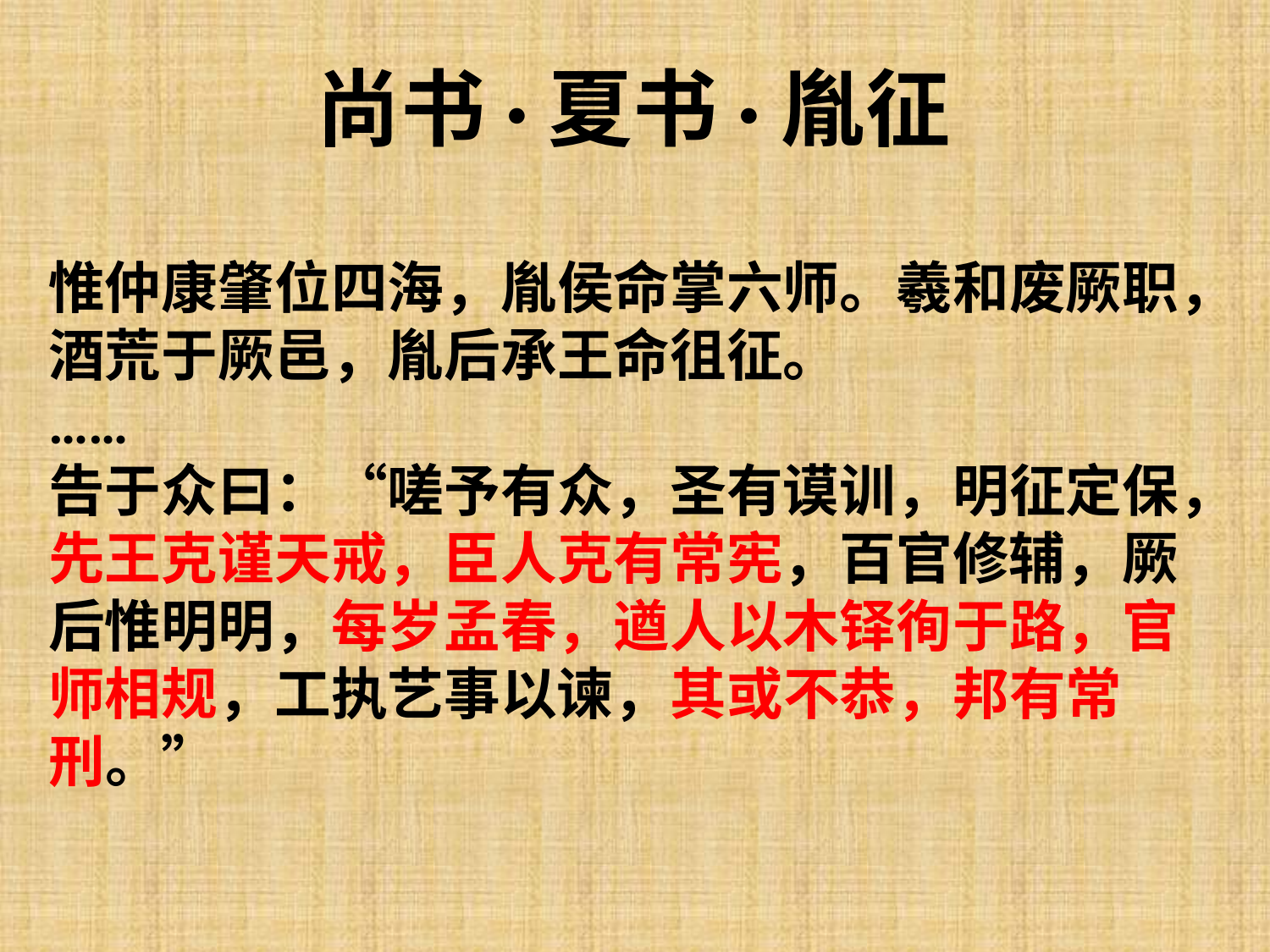

尚书·夏书·胤征
惟仲康肇位四海，胤侯命掌六师。羲和废厥职，酒荒于厥邑，胤后承王命徂征。
……
告于众曰：“嗟予有众，圣有谟训，明征定保，先王克谨天戒，臣人克有常宪，百官修辅，厥后惟明明，每岁孟春，遒人以木铎徇于路，官师相规，工执艺事以谏，其或不恭，邦有常刑。”